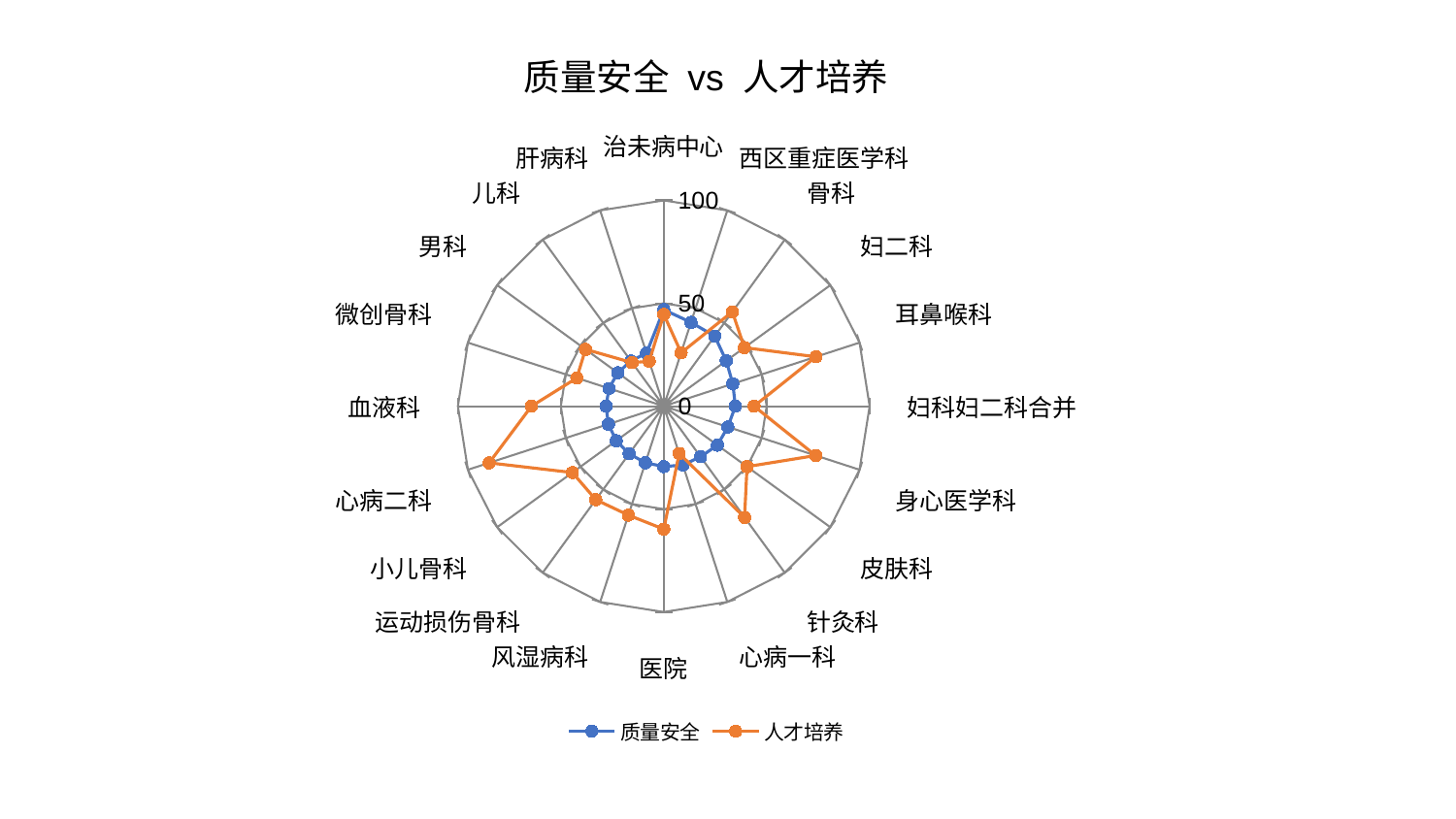

### Chart: 质量安全 vs 人才培养

| Category | 质量安全 | 人才培养 |
|---|---|---|
| 治未病中心 | 46.899537053593775 | 44.61775043286871 |
| 西区重症医学科 | 42.80024960057899 | 27.299594963066696 |
| 骨科 | 42.10950984060317 | 56.71820831239619 |
| 妇二科 | 37.531722536605706 | 48.43297404296072 |
| 耳鼻喉科 | 35.28143955553917 | 77.73473427139264 |
| 妇科妇二科合并 | 34.813688671598655 | 43.90168760896595 |
| 身心医学科 | 32.73598697858917 | 77.61163287998554 |
| 皮肤科 | 32.23063679701193 | 50.01308608796658 |
| 针灸科 | 30.388383248553605 | 66.80534667502316 |
| 心病一科 | 30.08519148227399 | 24.154468263094063 |
| 医院 | 29.358792742282596 | 59.74948451304334 |
| 风湿病科 | 28.894512315128388 | 55.65117330361246 |
| 运动损伤骨科 | 28.56826061537448 | 56.17055346313171 |
| 小儿骨科 | 28.56049562426144 | 54.85390938134854 |
| 心病二科 | 28.24858382206984 | 89.18630006955463 |
| 血液科 | 28.035710529434887 | 64.23027991950991 |
| 微创骨科 | 27.956826360570687 | 44.41129311321899 |
| 男科 | 27.610990587843638 | 46.98571565218956 |
| 儿科 | 27.175731953318056 | 26.16442003435347 |
| 肝病科 | 27.129640884623022 | 22.954141121493496 |
12